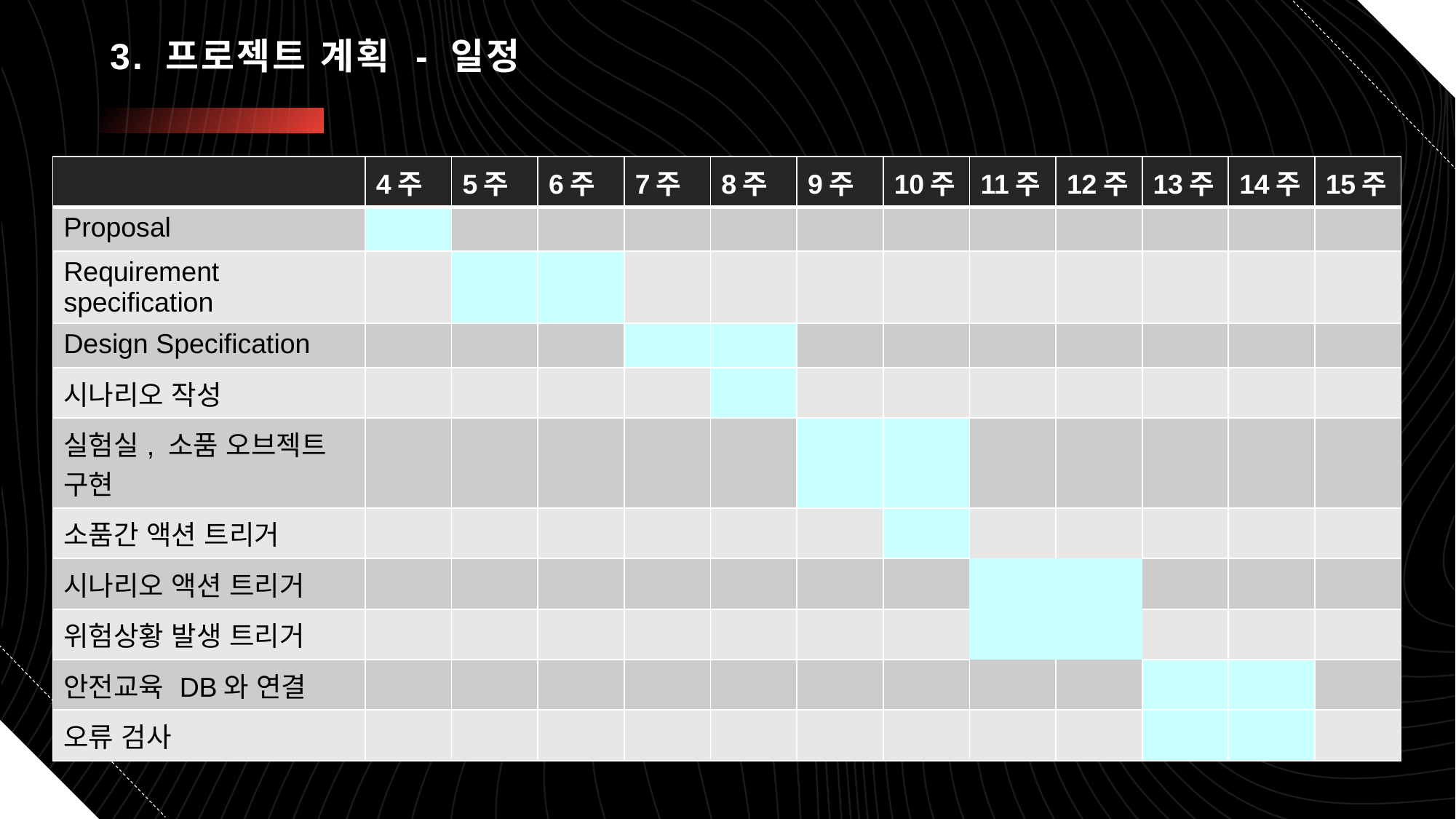

# 3. 프로젝트 계획 - 일정
|  | 4주 | 5주 | 6주 | 7주 | 8주 | 9주 | 10주 | 11주 | 12주 | 13주 | 14주 | 15주 |
| --- | --- | --- | --- | --- | --- | --- | --- | --- | --- | --- | --- | --- |
| Proposal |  |  |  |  |  |  |  |  |  |  |  |  |
| Requirement specification |  |  |  |  |  |  |  |  |  |  |  |  |
| Design Specification |  |  |  |  |  |  |  |  |  |  |  |  |
| 시나리오 작성 |  |  |  |  |  |  |  |  |  |  |  |  |
| 실험실, 소품 오브젝트 구현 |  |  |  |  |  |  |  |  |  |  |  |  |
| 소품간 액션 트리거 |  |  |  |  |  |  |  |  |  |  |  |  |
| 시나리오 액션 트리거 |  |  |  |  |  |  |  |  |  |  |  |  |
| 위험상황 발생 트리거 |  |  |  |  |  |  |  |  |  |  |  |  |
| 안전교육 DB와 연결 |  |  |  |  |  |  |  |  |  |  |  |  |
| 오류 검사 |  |  |  |  |  |  |  |  |  |  |  |  |